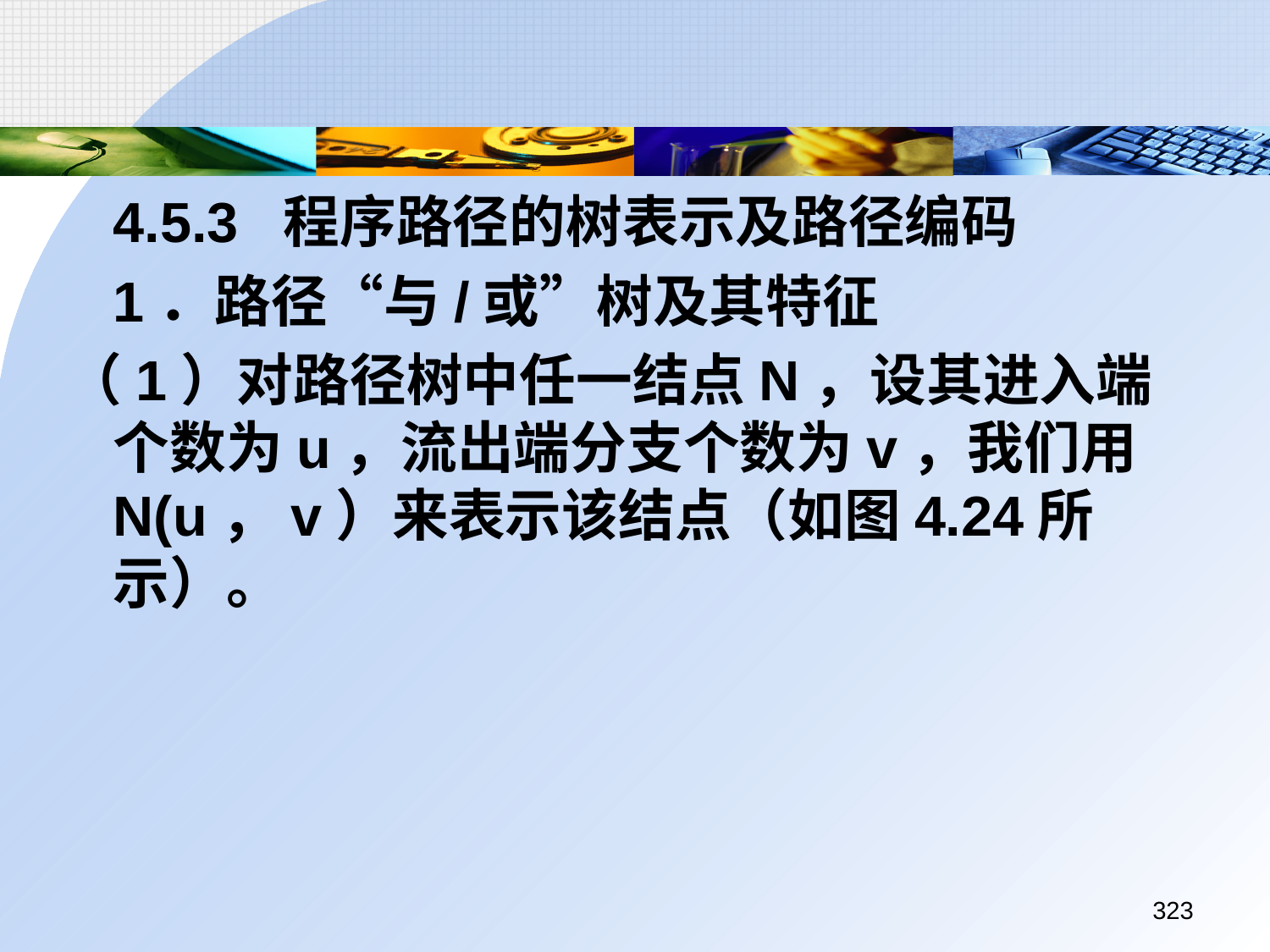

4.5.3  程序路径的树表示及路径编码
	1．路径“与/或”树及其特征
（1）对路径树中任一结点N，设其进入端个数为u，流出端分支个数为v，我们用N(u，v）来表示该结点（如图4.24所示）。

323